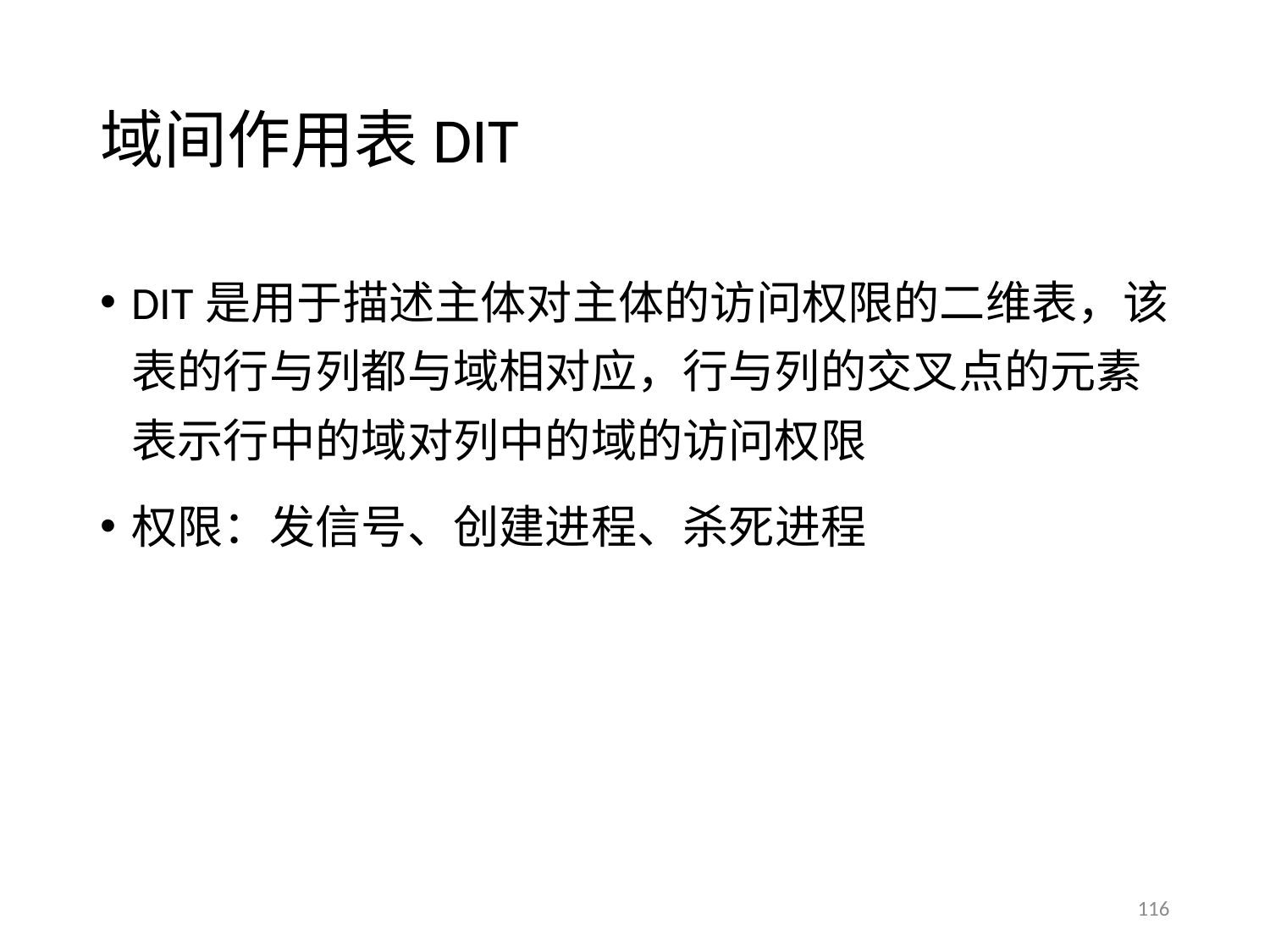

# 域间作用表DIT
DIT是用于描述主体对主体的访问权限的二维表，该表的行与列都与域相对应，行与列的交叉点的元素表示行中的域对列中的域的访问权限
权限：发信号、创建进程、杀死进程
116